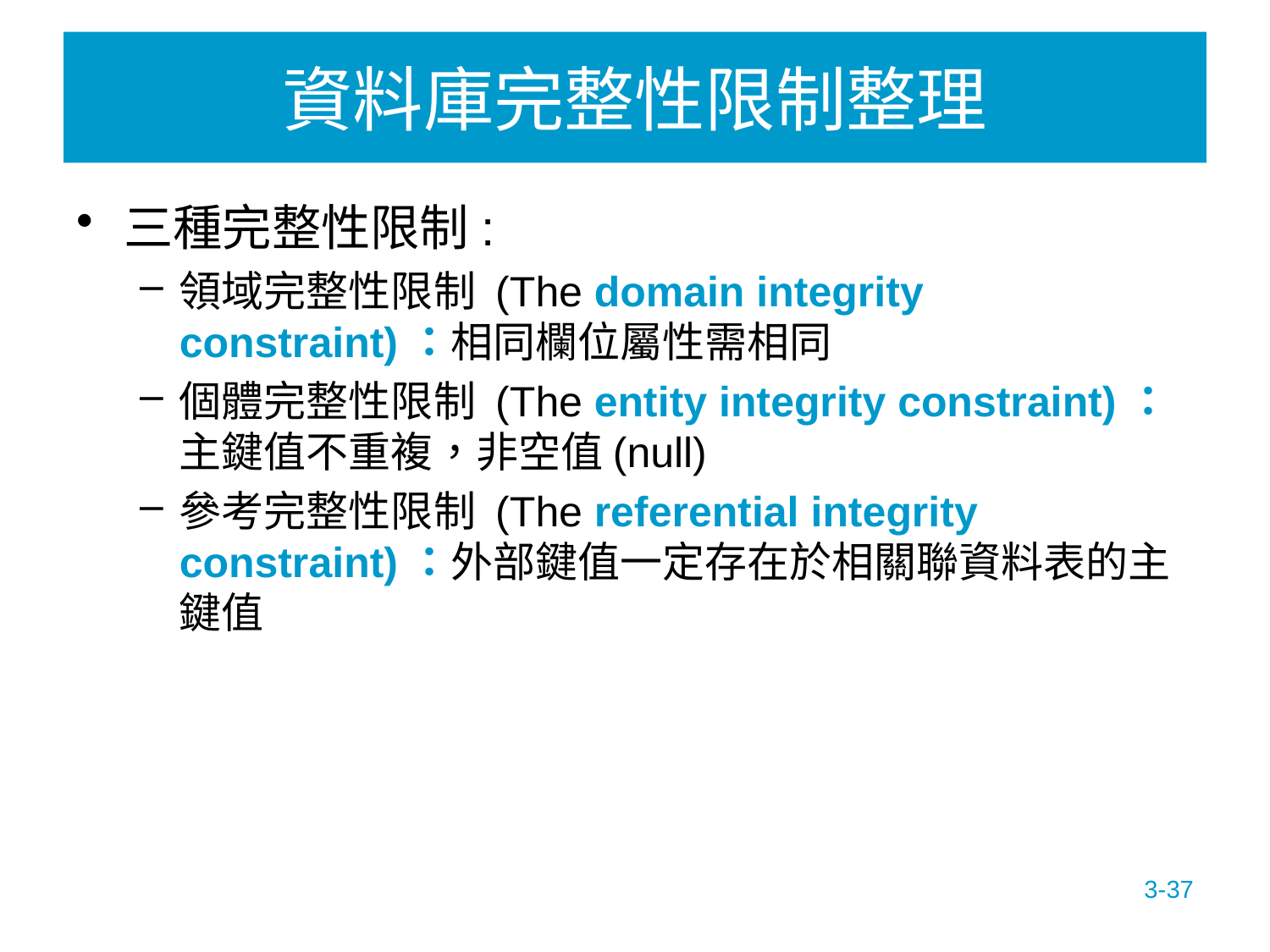

# 資料庫完整性限制整理
三種完整性限制:
領域完整性限制 (The domain integrity constraint)：相同欄位屬性需相同
個體完整性限制 (The entity integrity constraint)：主鍵值不重複，非空值(null)
參考完整性限制 (The referential integrity constraint)：外部鍵值一定存在於相關聯資料表的主鍵值
3-37